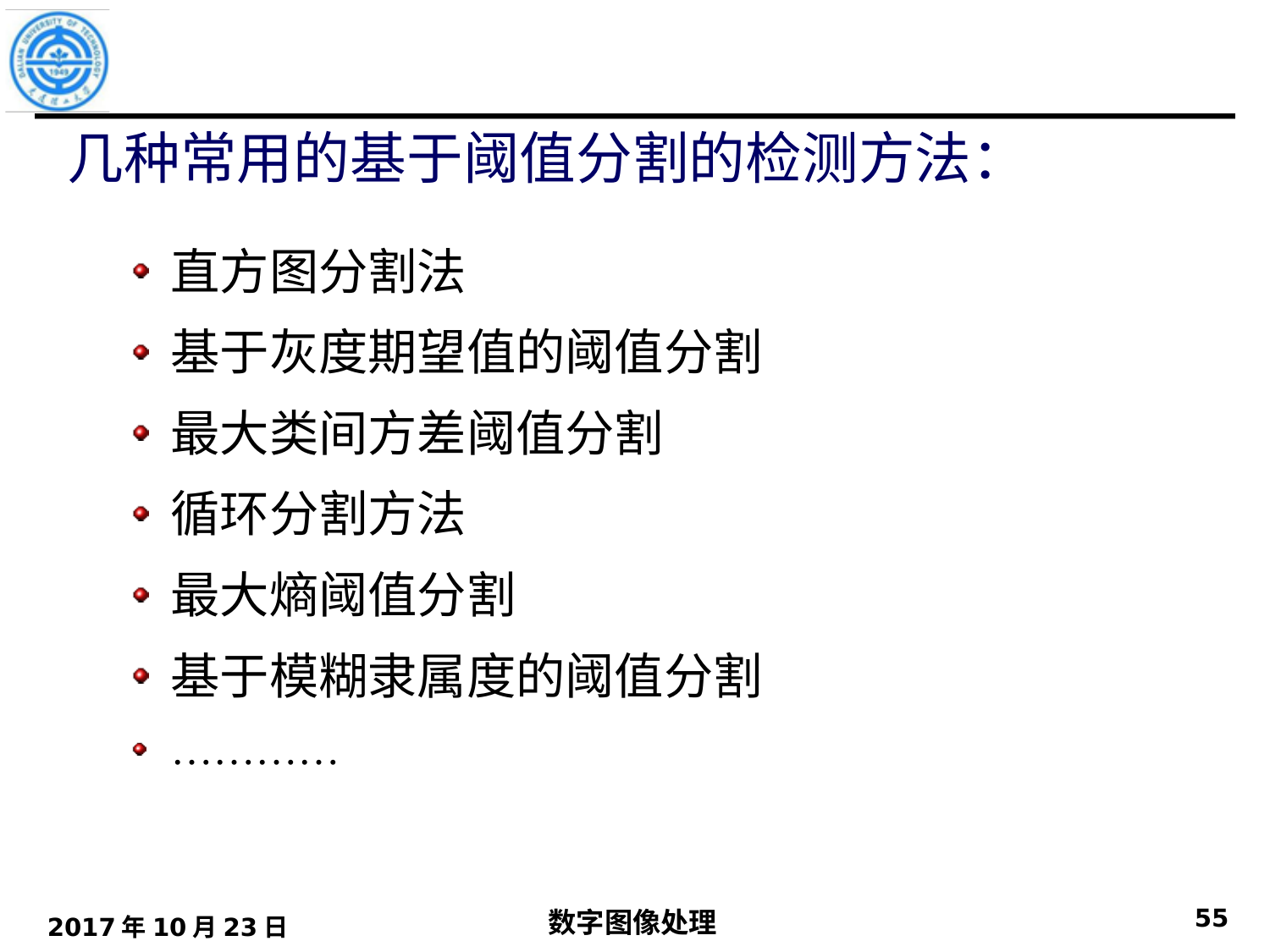

几种常用的基于阈值分割的检测方法：
直方图分割法
基于灰度期望值的阈值分割
最大类间方差阈值分割
循环分割方法
最大熵阈值分割
基于模糊隶属度的阈值分割
…………